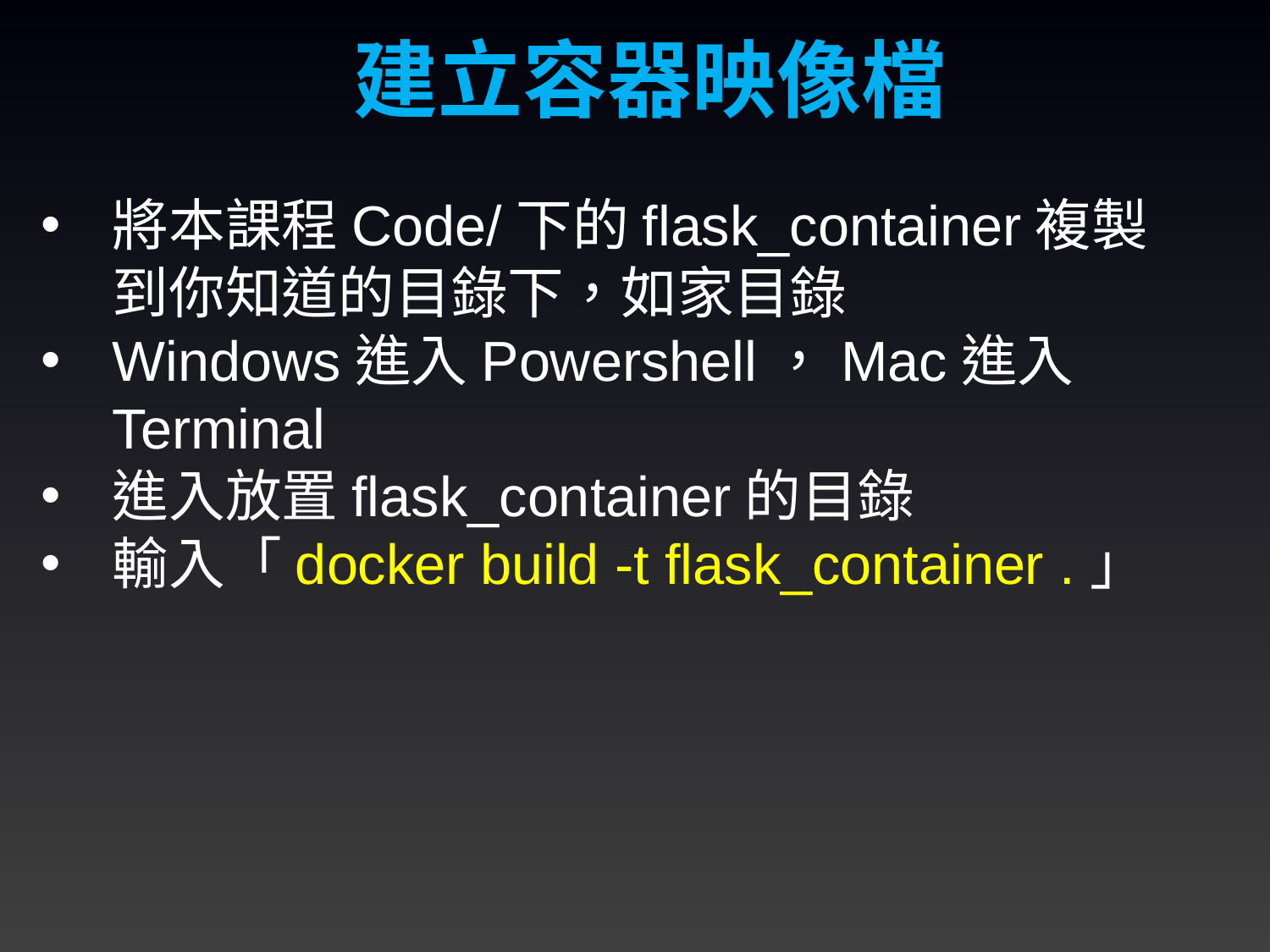

建立容器映像檔
將本課程Code/下的flask_container複製到你知道的目錄下，如家目錄
Windows進入Powershell，Mac進入Terminal
進入放置flask_container的目錄
輸入「docker build -t flask_container .」